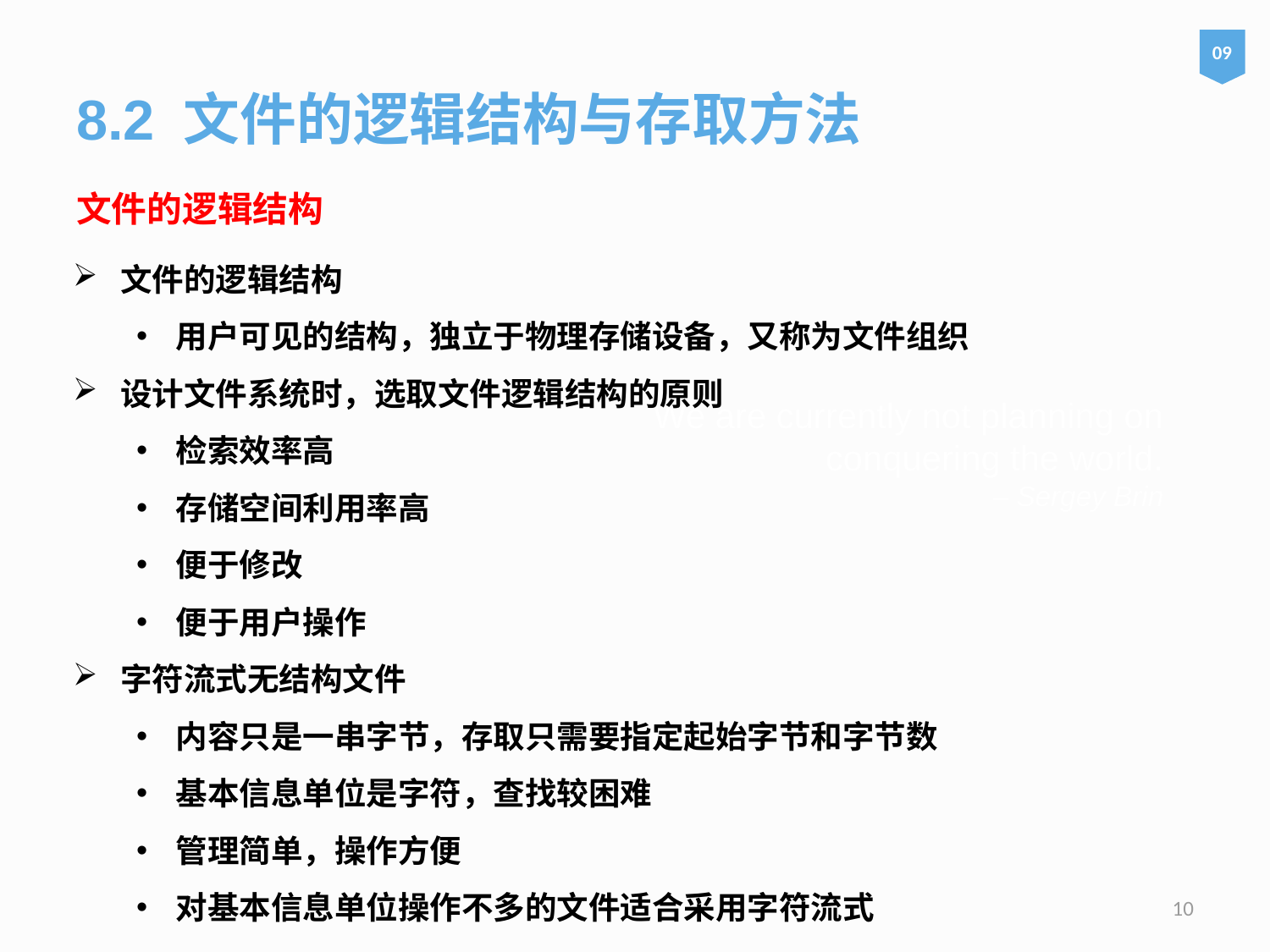

09
8.2 文件的逻辑结构与存取方法
文件的逻辑结构
文件的逻辑结构
用户可见的结构，独立于物理存储设备，又称为文件组织
设计文件系统时，选取文件逻辑结构的原则
检索效率高
存储空间利用率高
便于修改
便于用户操作
字符流式无结构文件
内容只是一串字节，存取只需要指定起始字节和字节数
基本信息单位是字符，查找较困难
管理简单，操作方便
对基本信息单位操作不多的文件适合采用字符流式

# We are currently not planning on conquering the world. – Sergey Brin
10